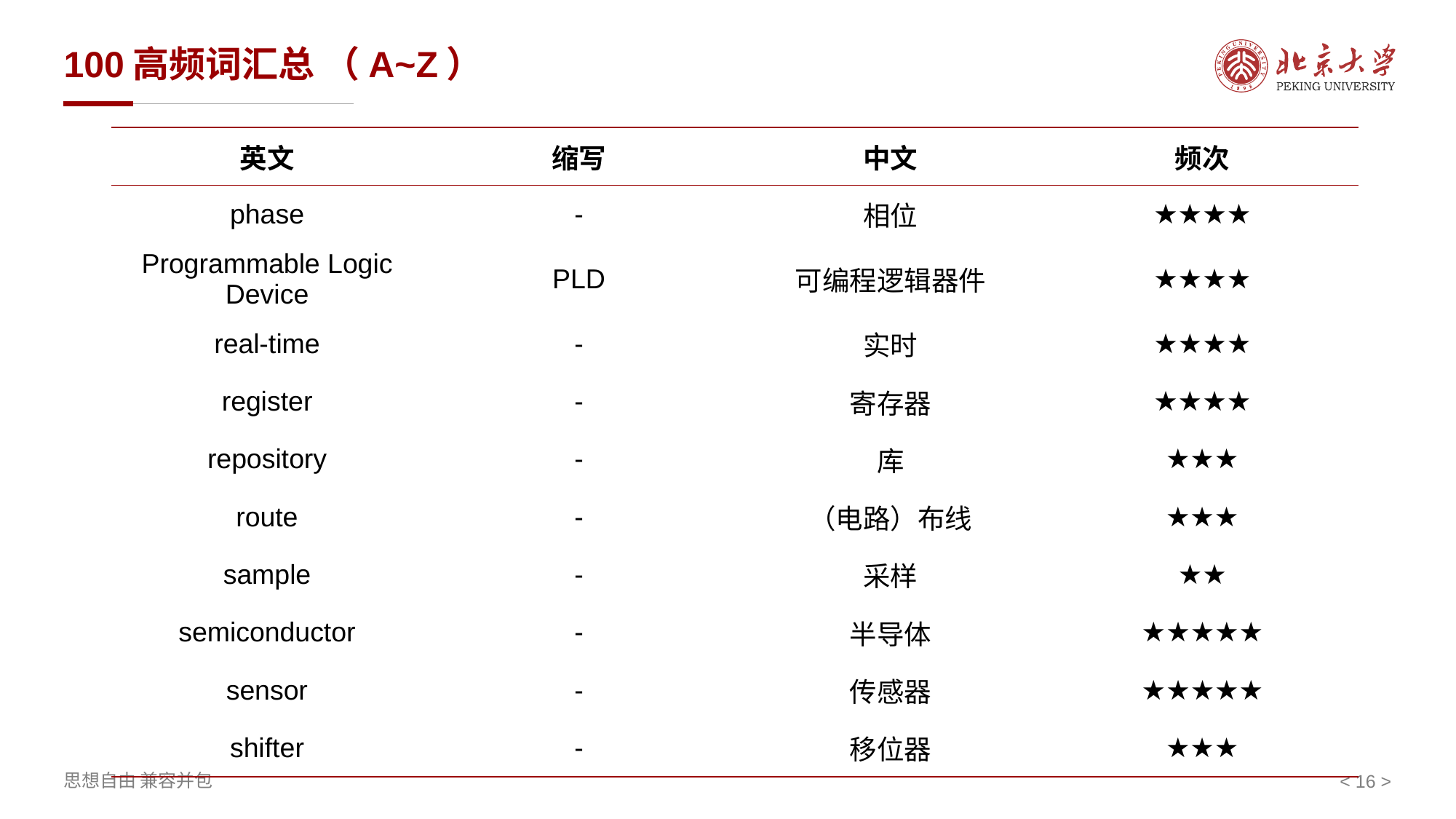

# 100高频词汇总 （A~Z）
| 英文 | 缩写 | 中文 | 频次 |
| --- | --- | --- | --- |
| phase | - | 相位 | ★★★★ |
| Programmable Logic Device | PLD | 可编程逻辑器件 | ★★★★ |
| real-time | - | 实时 | ★★★★ |
| register | - | 寄存器 | ★★★★ |
| repository | - | 库 | ★★★ |
| route | - | （电路）布线 | ★★★ |
| sample | - | 采样 | ★★ |
| semiconductor | - | 半导体 | ★★★★★ |
| sensor | - | 传感器 | ★★★★★ |
| shifter | - | 移位器 | ★★★ |
< 16 >